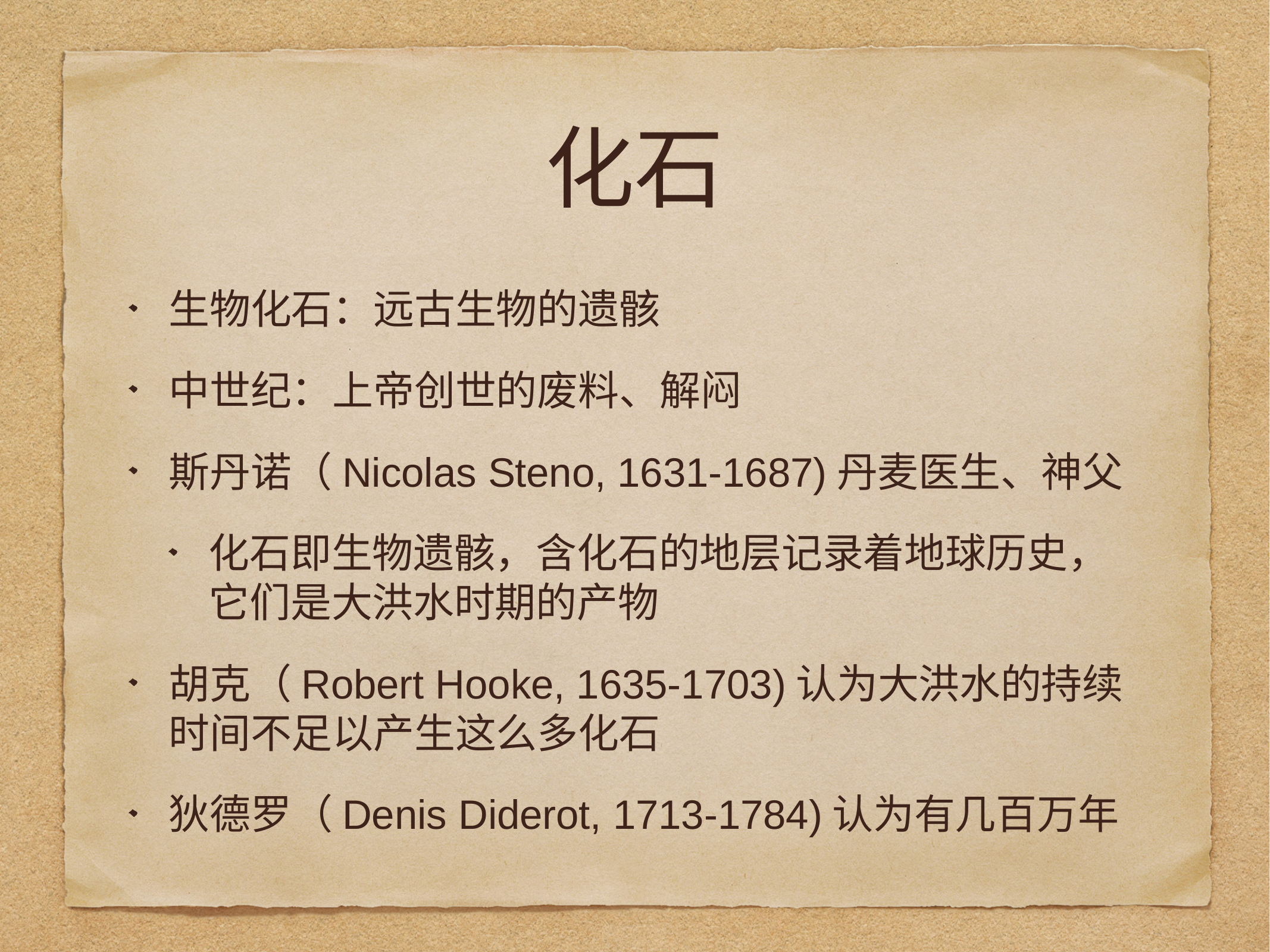

# 化石
生物化石：远古生物的遗骸
中世纪：上帝创世的废料、解闷
斯丹诺（Nicolas Steno, 1631-1687)丹麦医生、神父
化石即生物遗骸，含化石的地层记录着地球历史，它们是大洪水时期的产物
胡克（Robert Hooke, 1635-1703)认为大洪水的持续时间不足以产生这么多化石
狄德罗（Denis Diderot, 1713-1784)认为有几百万年